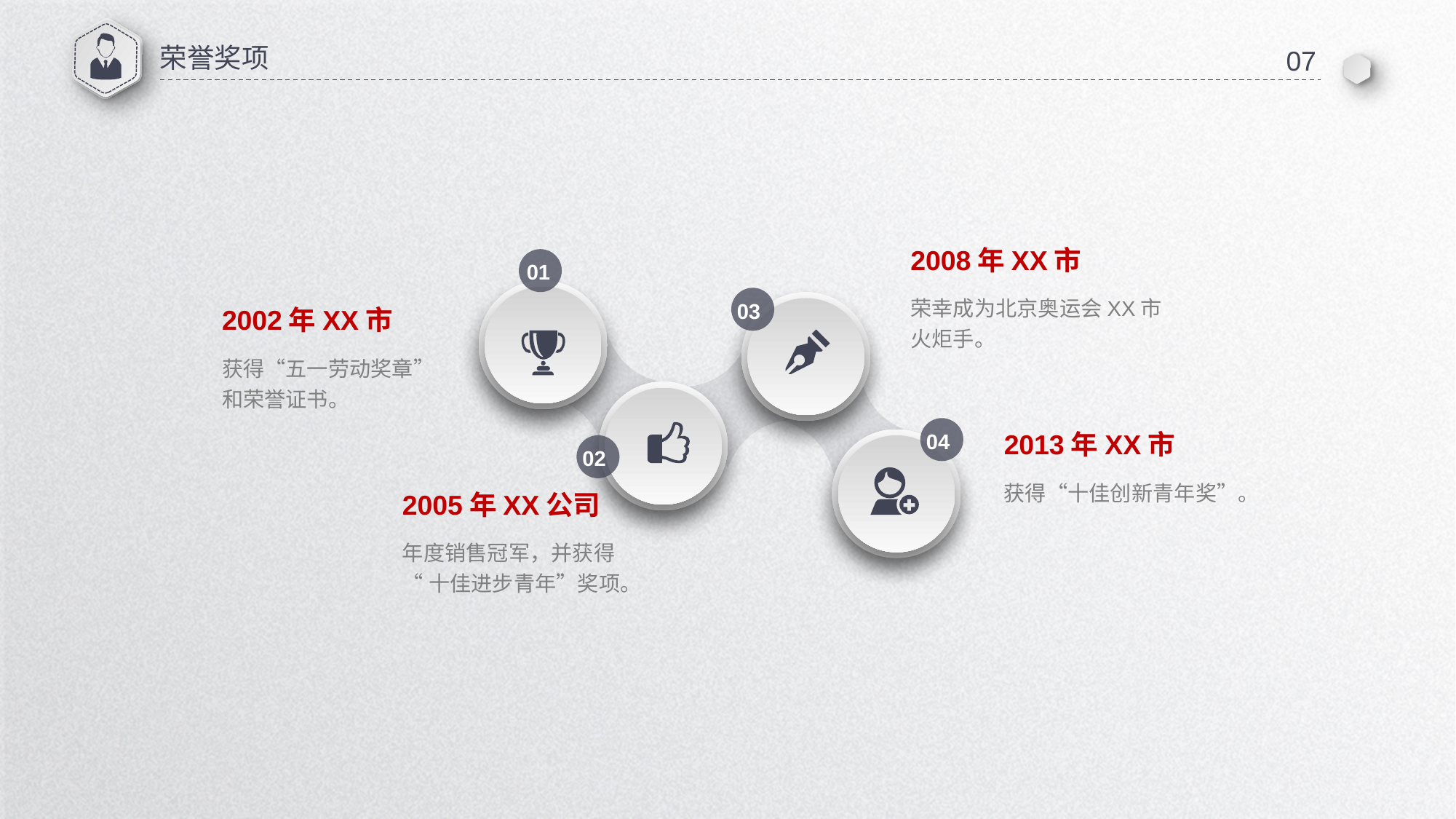

荣誉奖项
07

2008年XX市

01

荣幸成为北京奥运会XX市
火炬手。

03

2002年XX市

获得“五一劳动奖章”
和荣誉证书。

04

2013年XX市

02

获得“十佳创新青年奖”。
2005年XX公司
年度销售冠军，并获得
“十佳进步青年”奖项。
延时符